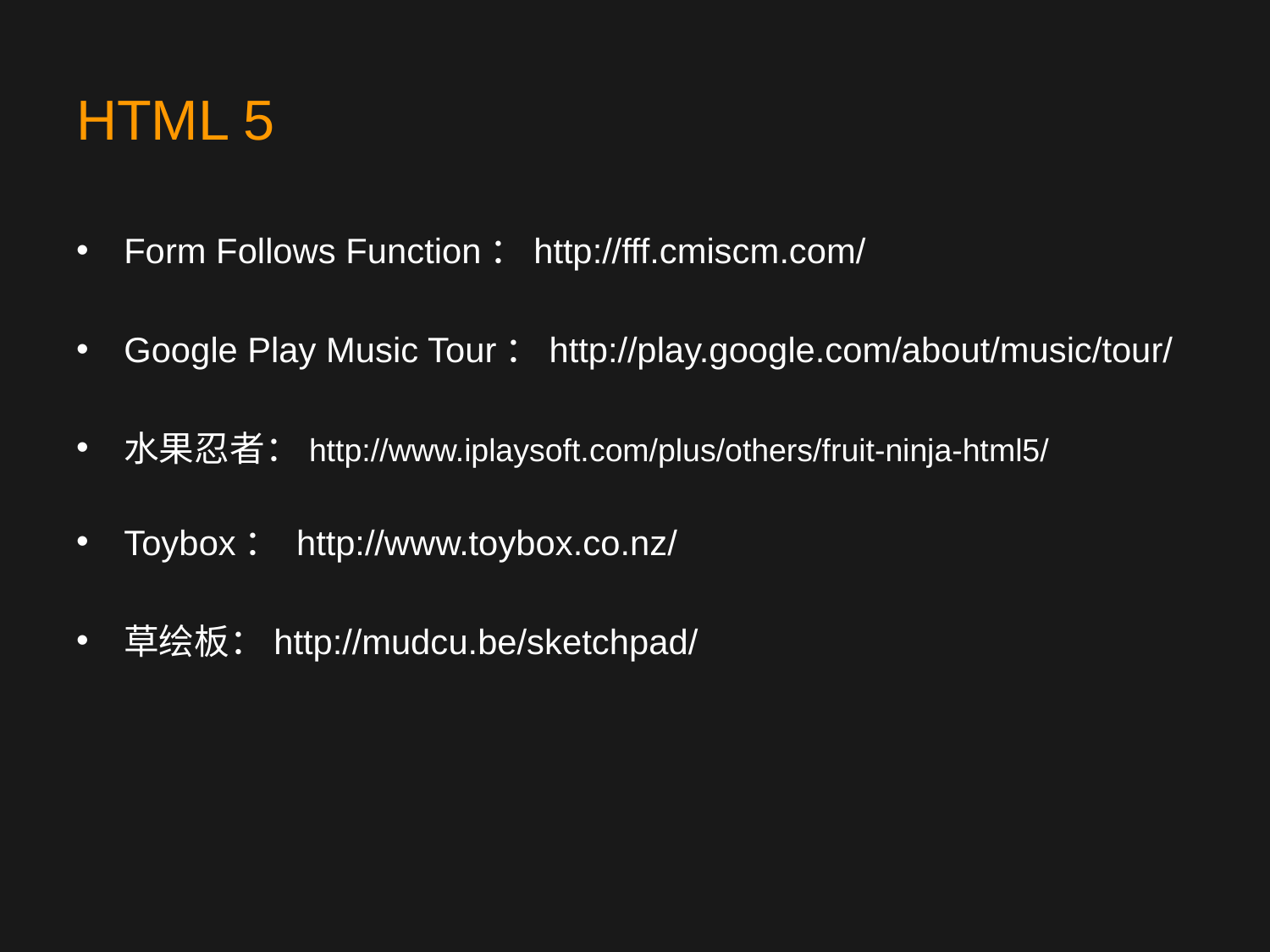

# HTML 5
Form Follows Function：http://fff.cmiscm.com/

Google Play Music Tour：http://play.google.com/about/music/tour/

水果忍者：http://www.iplaysoft.com/plus/others/fruit-ninja-html5/

Toybox： http://www.toybox.co.nz/

草绘板：http://mudcu.be/sketchpad/